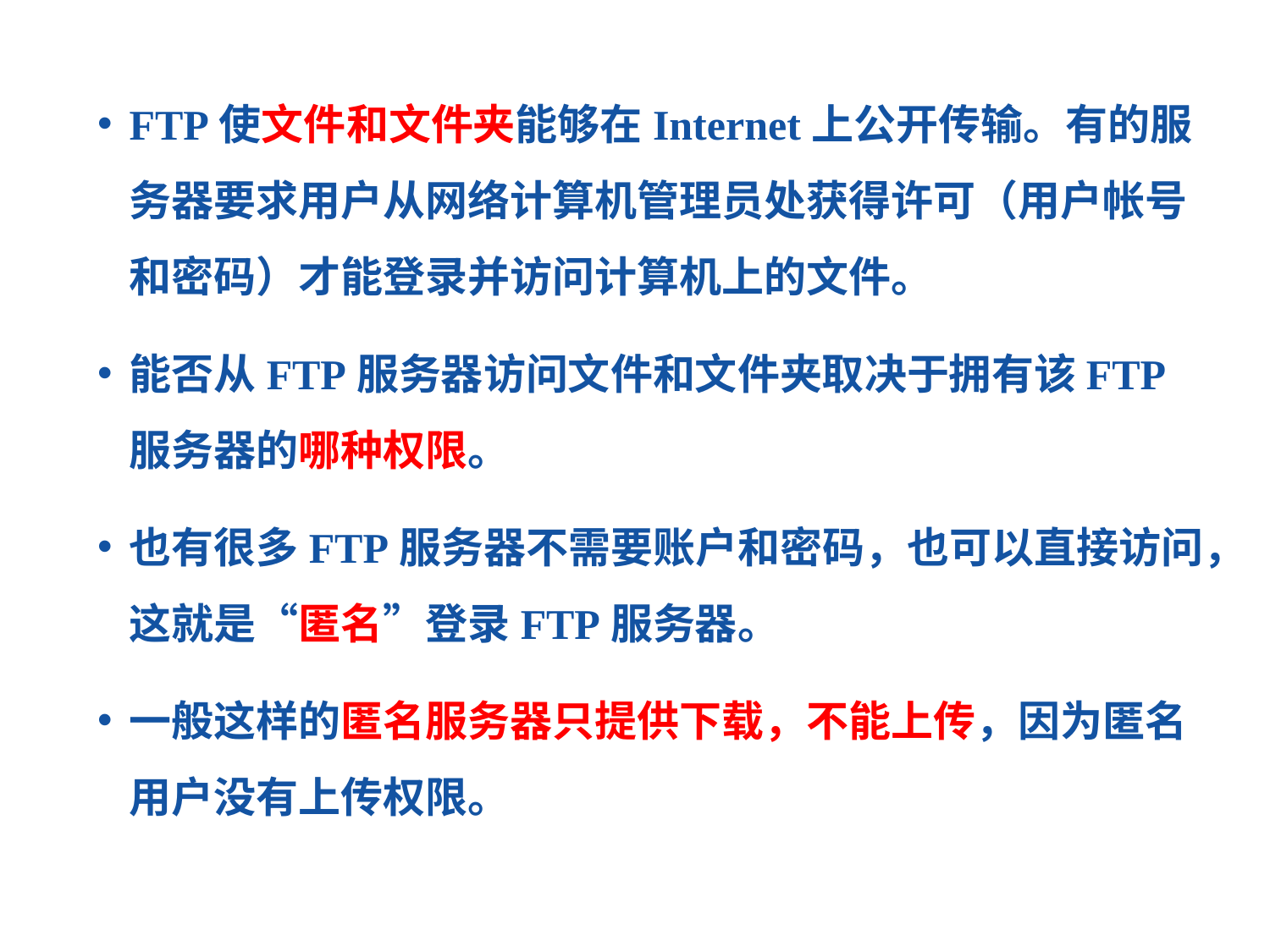

FTP使文件和文件夹能够在Internet上公开传输。有的服务器要求用户从网络计算机管理员处获得许可（用户帐号和密码）才能登录并访问计算机上的文件。
能否从FTP服务器访问文件和文件夹取决于拥有该FTP服务器的哪种权限。
也有很多FTP服务器不需要账户和密码，也可以直接访问，这就是“匿名”登录FTP服务器。
一般这样的匿名服务器只提供下载，不能上传，因为匿名用户没有上传权限。